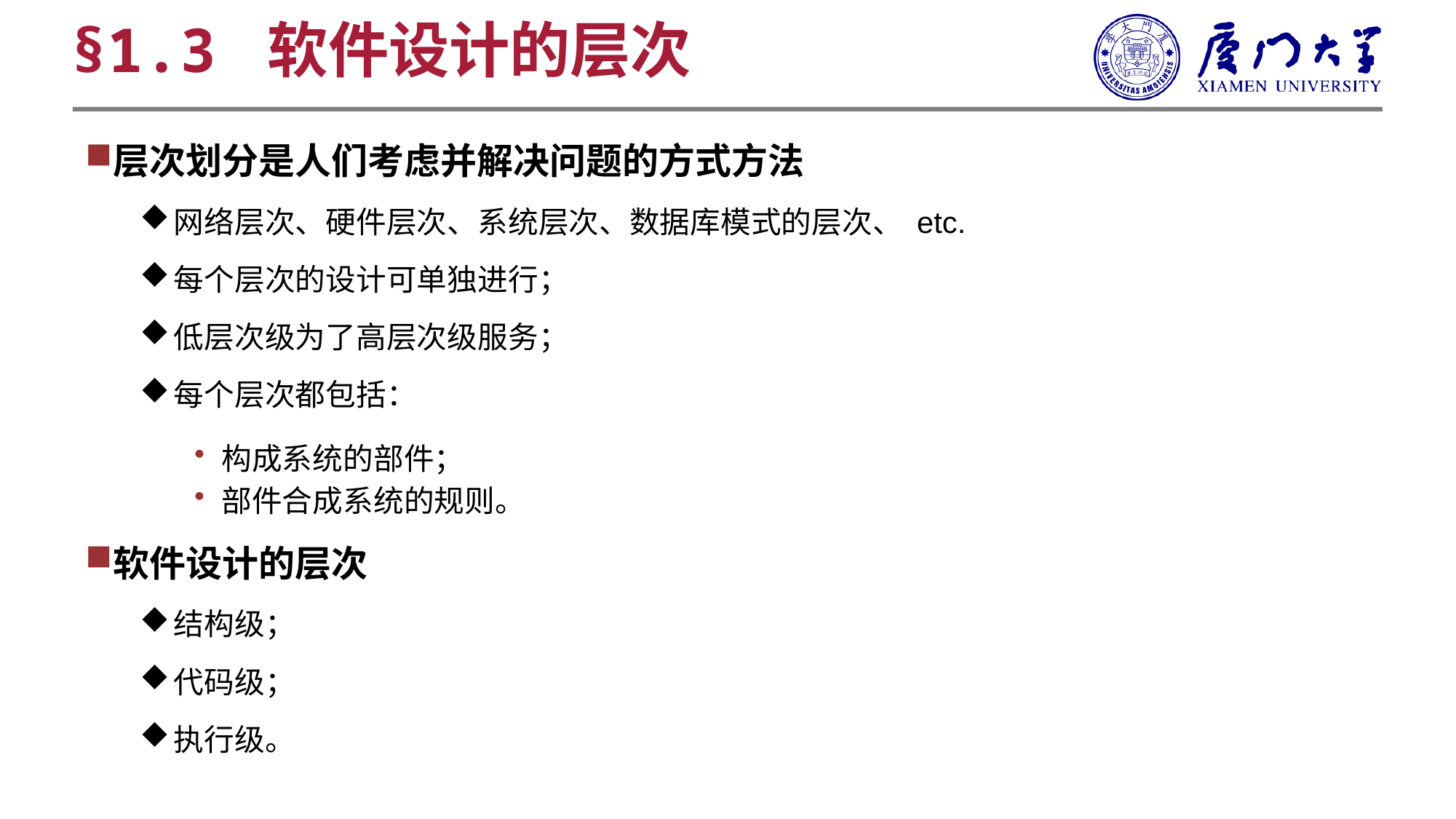

§1.3 软件设计的层次
层次划分是人们考虑并解决问题的方式方法
网络层次、硬件层次、系统层次、数据库模式的层次、 etc.
每个层次的设计可单独进行；
低层次级为了高层次级服务；
每个层次都包括：
构成系统的部件；
部件合成系统的规则。
软件设计的层次
结构级；
代码级；
执行级。